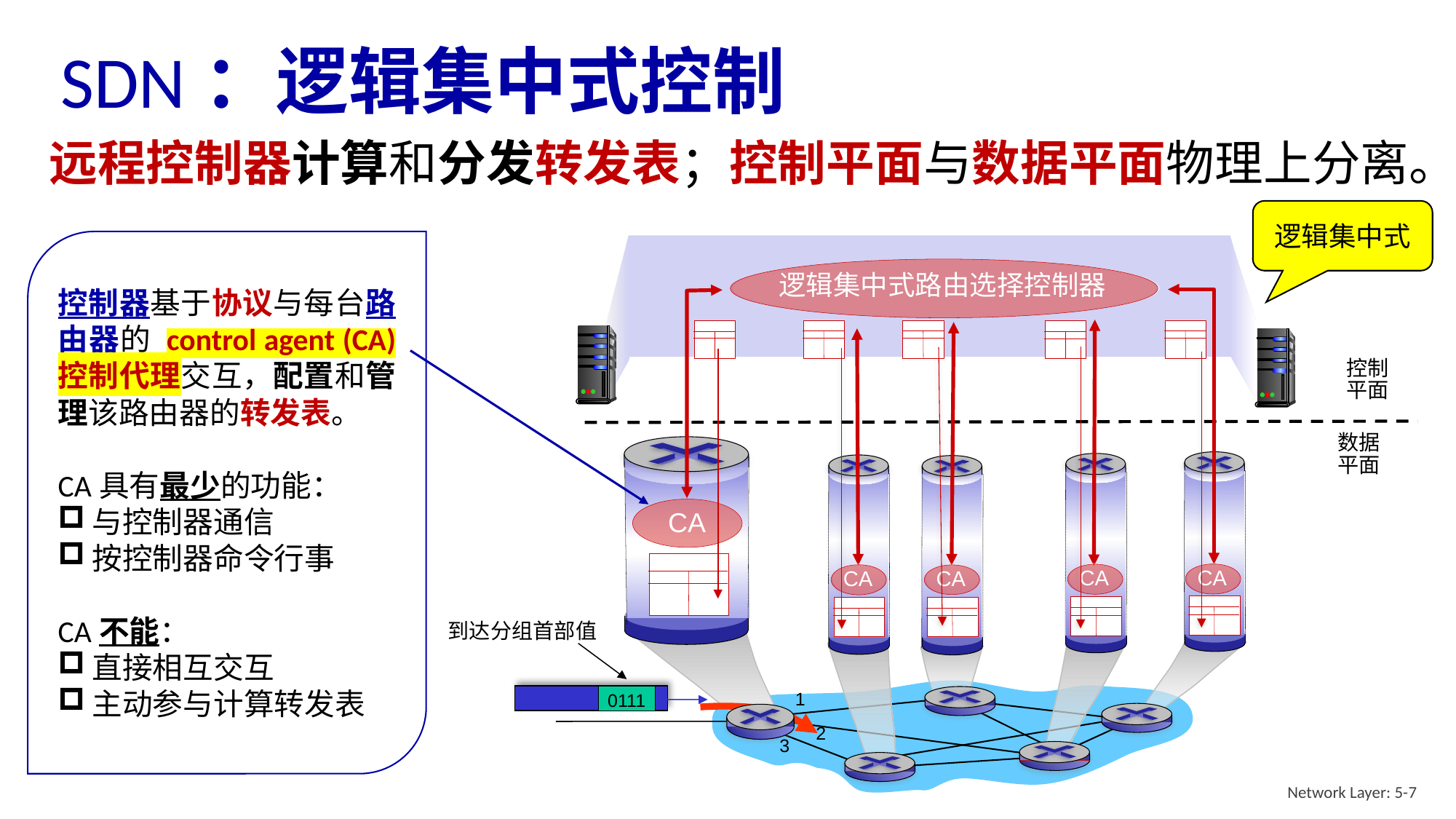

# SDN：逻辑集中式控制
远程控制器计算和分发转发表；控制平面与数据平面物理上分离。
逻辑集中式
控制器基于协议与每台路由器的 control agent (CA) 控制代理交互，配置和管理该路由器的转发表。

CA具有最少的功能：
与控制器通信
按控制器命令行事

CA不能：
直接相互交互
主动参与计算转发表

逻辑集中式路由选择控制器

控制
平面
数据
平面

CA
CA

CA

CA

CA

到达分组首部值

0111

1

2
3

Network Layer: 5-7